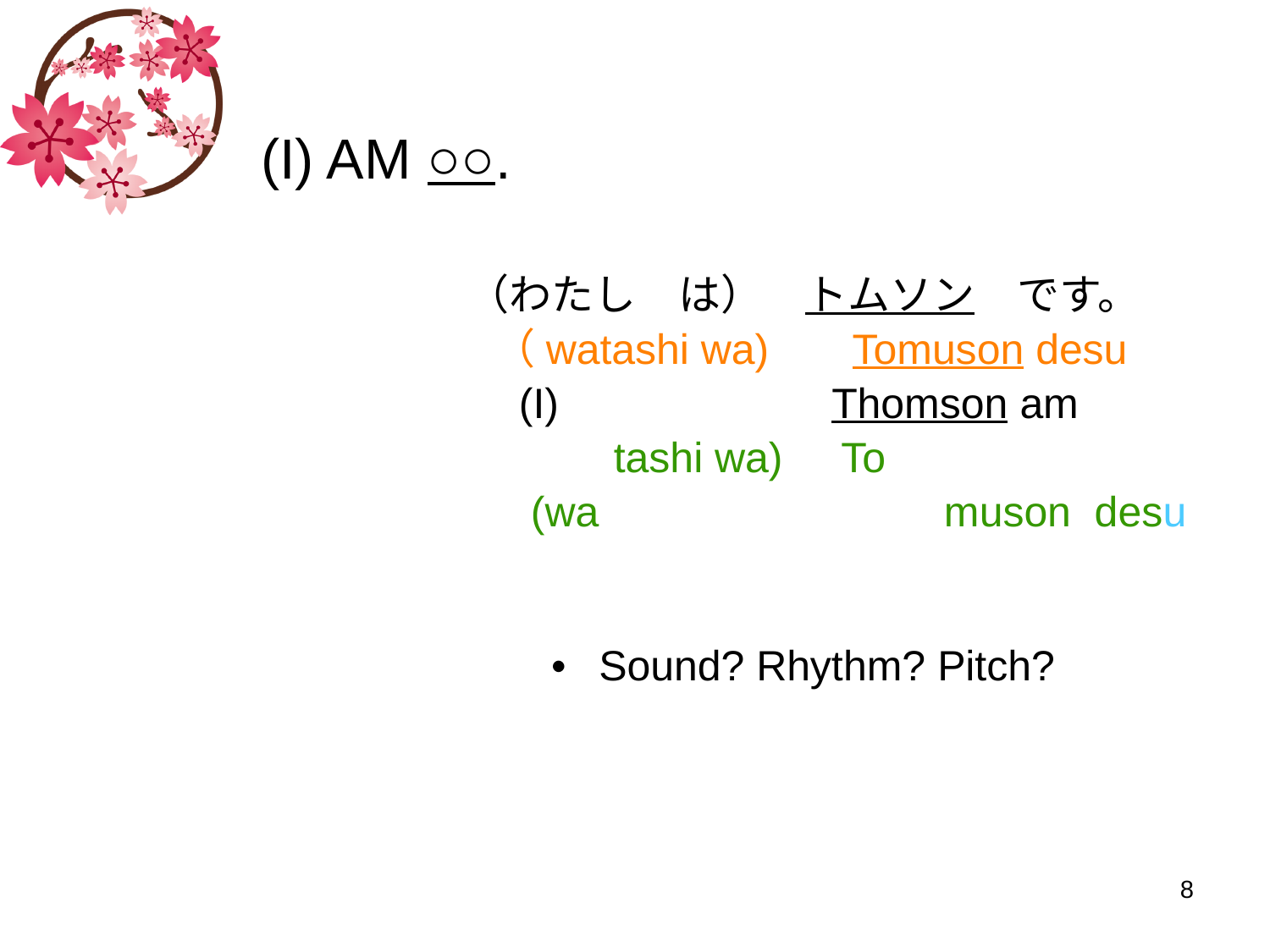

# (I) AM ○○.
（わたし　は）　トムソン　です。
         （watashi wa)       Tomuson desu
            (I)                       Thomson am
                    tashi wa)     To
             (wa                     	 muson  desu

Sound? Rhythm? Pitch?

8